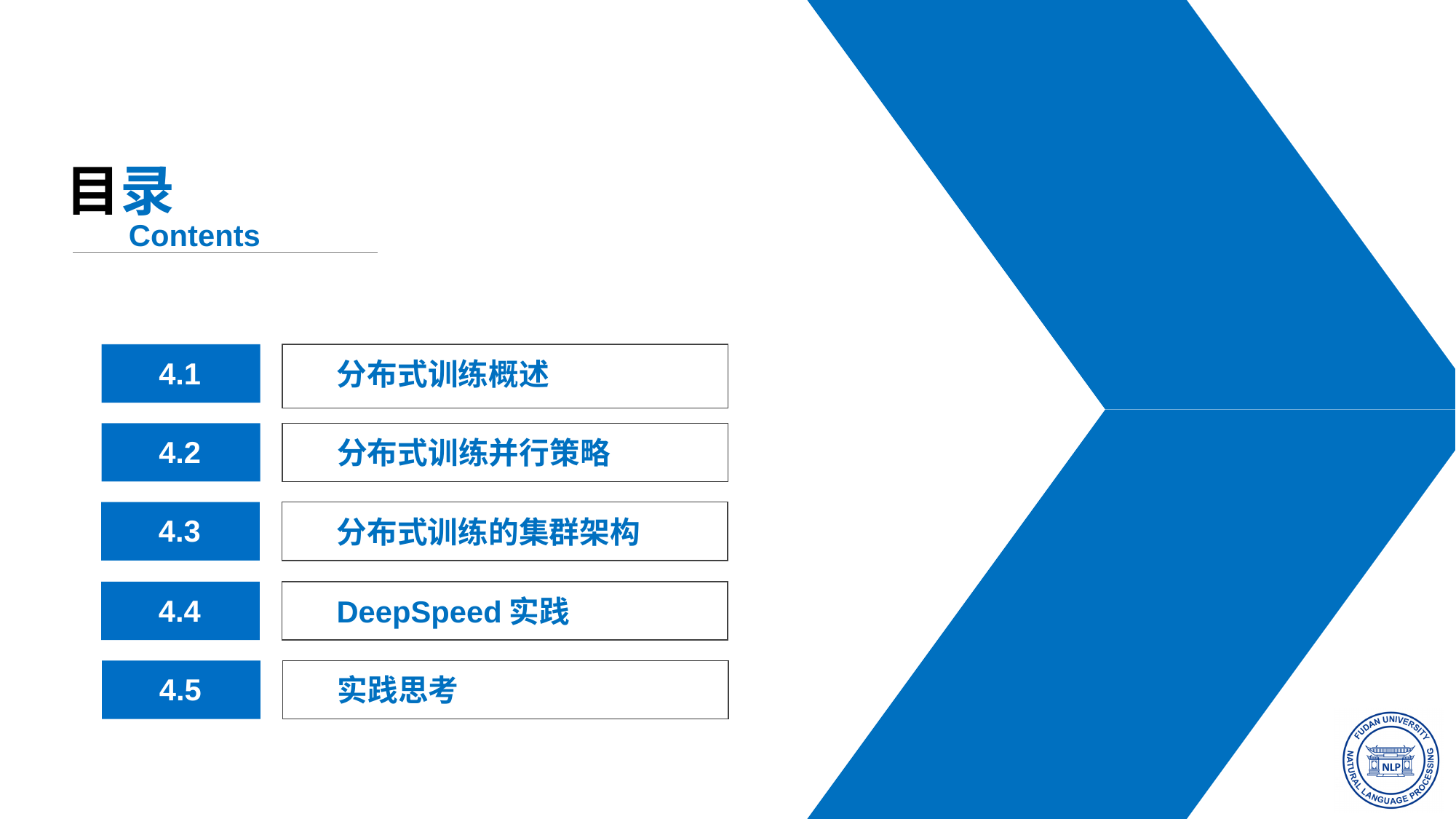

目录
Contents

分布式训练概述

4.1

4.2

分布式训练并行策略

4.3

分布式训练的集群架构

4.4

DeepSpeed实践

4.5

实践思考
3